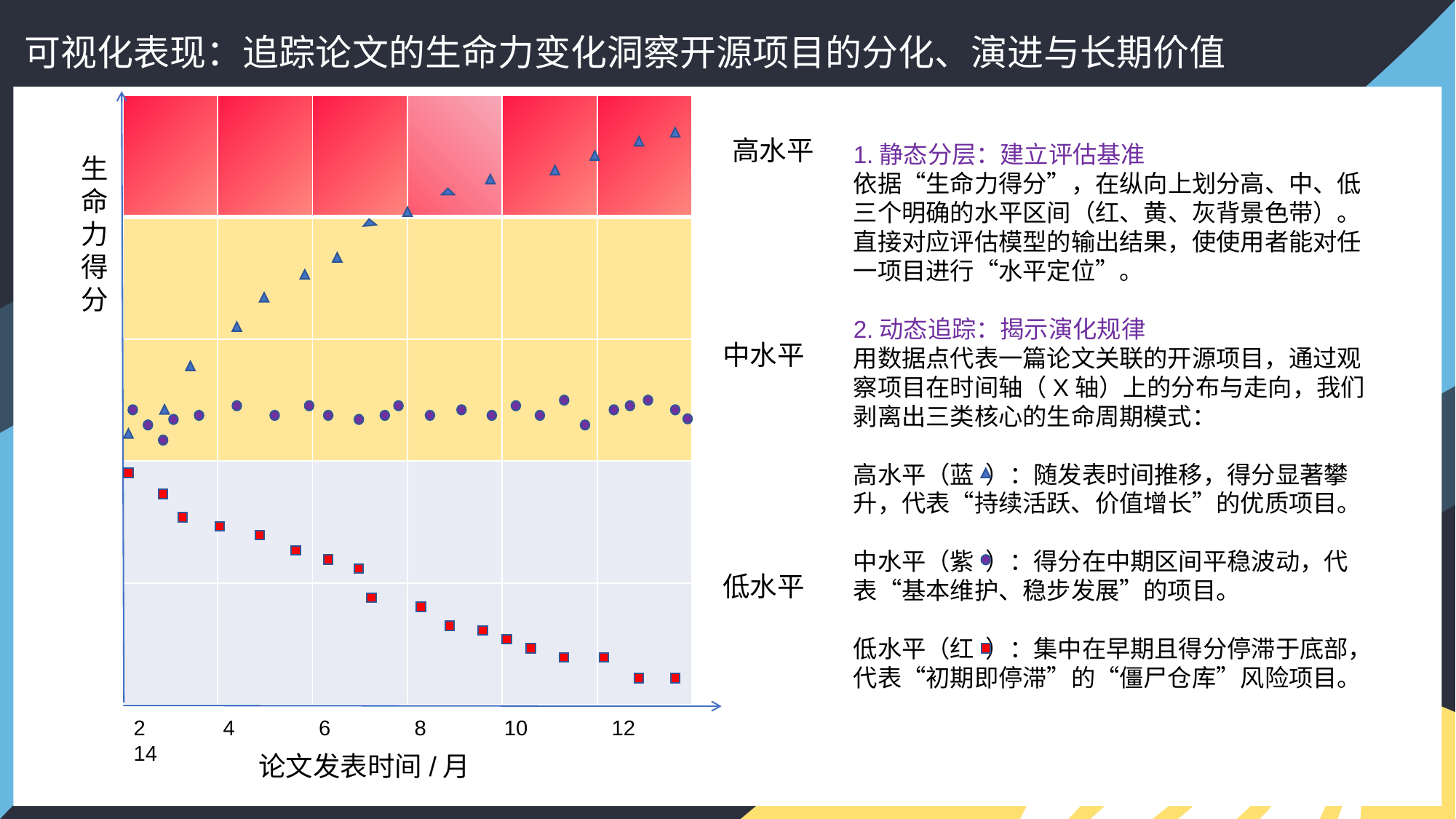

可视化表现：追踪论文的生命力变化洞察开源项目的分化、演进与长期价值
|  |  |  |  |  |  |
| --- | --- | --- | --- | --- | --- |
|  |  |  |  |  |  |
|  |  |  |  |  |  |
|  |  |  |  |  |  |
|  |  |  |  |  |  |

高水平
1.静态分层：建立评估基准
依据“生命力得分”，在纵向上划分高、中、低三个明确的水平区间（红、黄、灰背景色带）。直接对应评估模型的输出结果，使使用者能对任一项目进行“水平定位”。

2.动态追踪：揭示演化规律
用数据点代表一篇论文关联的开源项目，通过观察项目在时间轴（X轴）上的分布与走向，我们剥离出三类核心的生命周期模式：

高水平（蓝  ）：随发表时间推移，得分显著攀升，代表“持续活跃、价值增长”的优质项目。

中水平（紫  ）：得分在中期区间平稳波动，代表“基本维护、稳步发展”的项目。

低水平（红  ）：集中在早期且得分停滞于底部，代表“初期即停滞”的“僵尸仓库”风险项目。

生
命
力
得
分

中水平

低水平

2             4              6              8             10              12           14
论文发表时间/月